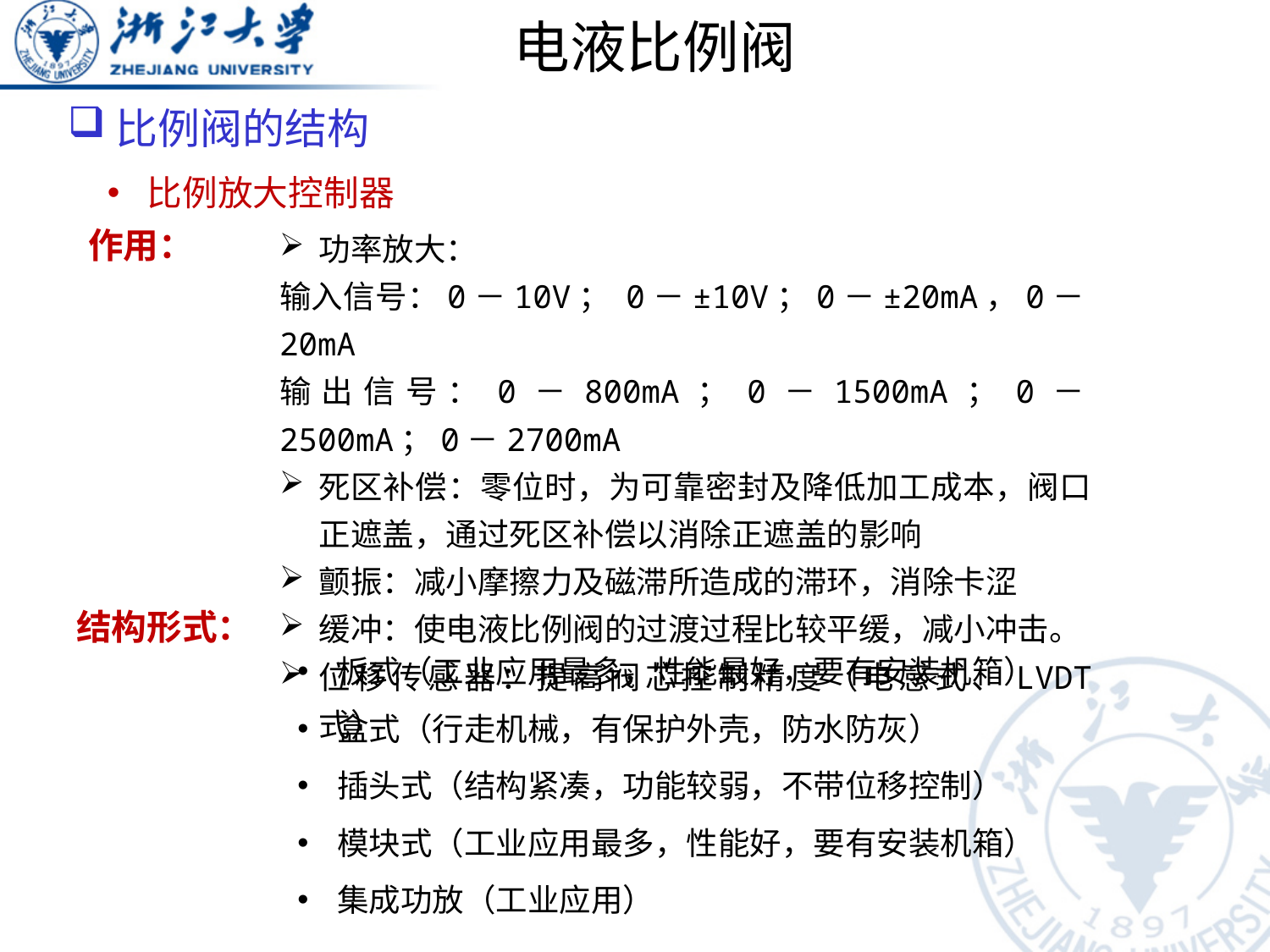

# 电液比例阀
比例阀的结构
比例放大控制器
功率放大：
输入信号：0－10V； 0－±10V；0－±20mA，0－20mA
输出信号：0－800mA；0－1500mA；0－2500mA；0－2700mA
死区补偿：零位时，为可靠密封及降低加工成本，阀口正遮盖，通过死区补偿以消除正遮盖的影响
颤振：减小摩擦力及磁滞所造成的滞环，消除卡涩
缓冲：使电液比例阀的过渡过程比较平缓，减小冲击。
位移传感器：提高阀芯控制精度（电感式、LVDT 式）
作用：
结构形式：
板式（工业应用最多，性能最好，要有安装机箱）
盒式（行走机械，有保护外壳，防水防灰）
插头式（结构紧凑，功能较弱，不带位移控制）
模块式（工业应用最多，性能好，要有安装机箱）
集成功放（工业应用）